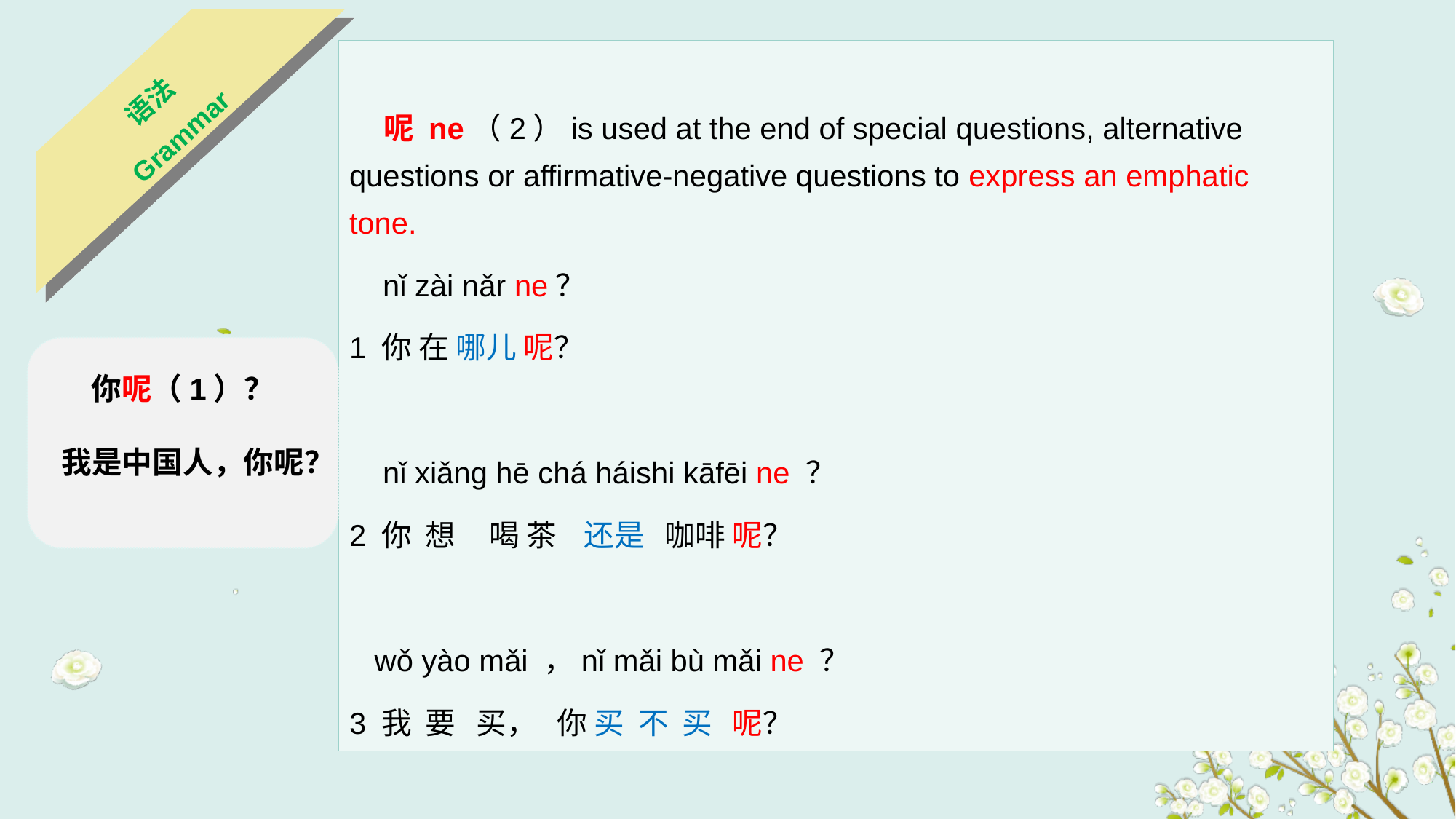

语法
Grammar

    呢 ne（2）is used at the end of special questions, alternative questions or affirmative-negative questions to express an emphatic tone.
    nǐ zài nǎr ne？
1 你 在 哪儿 呢？

    nǐ xiǎng hē chá háishi kāfēi ne ？
2 你  想     喝 茶    还是   咖啡 呢？

   wǒ yào mǎi ，nǐ mǎi bù mǎi ne ？
3 我  要   买，   你 买  不  买   呢？

你呢（1）？

我是中国人，你呢？